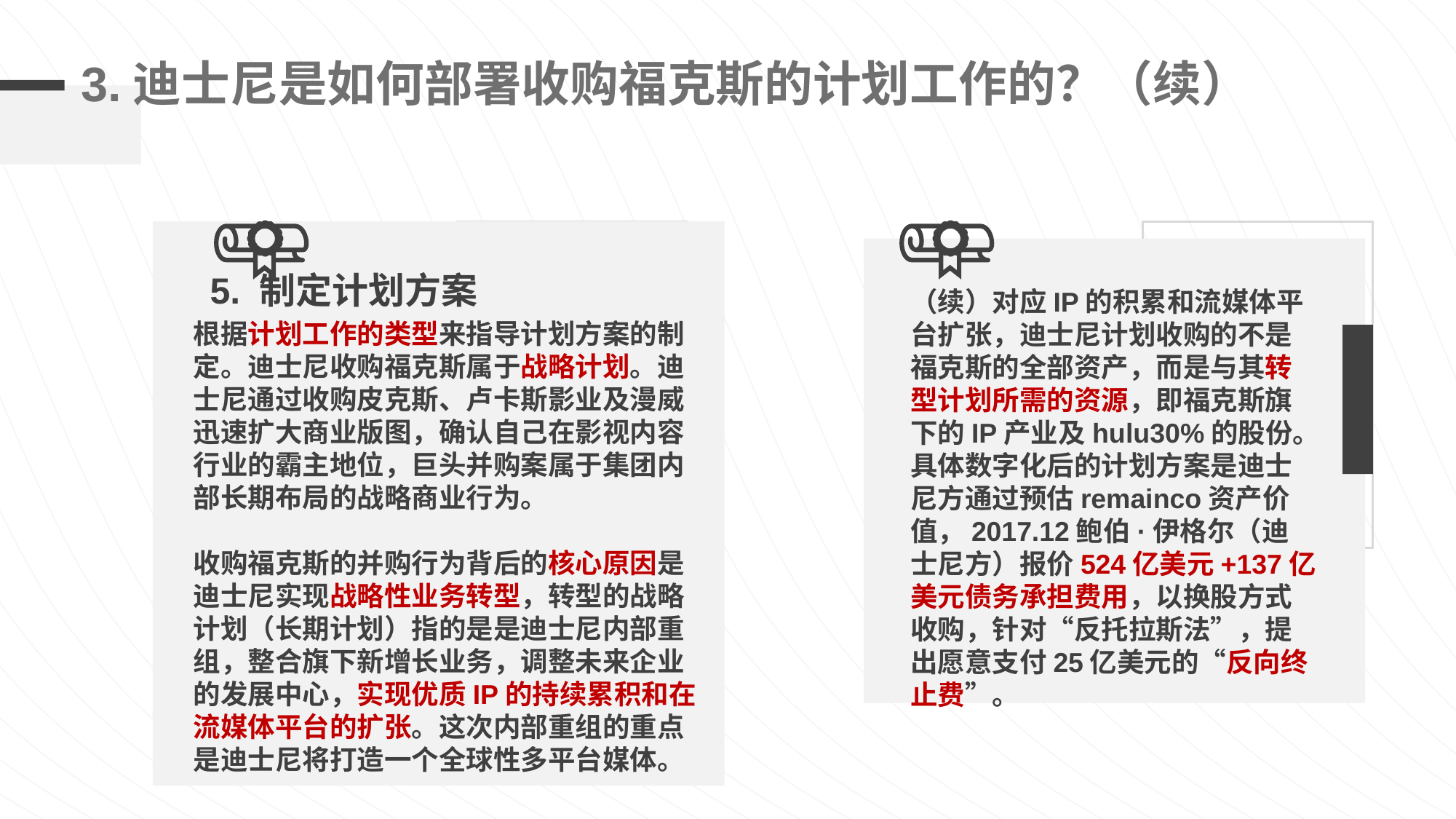

# 3.迪士尼是如何部署收购福克斯的计划工作的？（续）

5. 制定计划方案
（续）对应IP的积累和流媒体平台扩张，迪士尼计划收购的不是福克斯的全部资产，而是与其转型计划所需的资源，即福克斯旗下的IP产业及hulu30%的股份。具体数字化后的计划方案是迪士尼方通过预估remainco资产价值，2017.12鲍伯·伊格尔（迪士尼方）报价524亿美元+137亿美元债务承担费用，以换股方式收购，针对“反托拉斯法”，提出愿意支付25亿美元的“反向终止费”。

根据计划工作的类型来指导计划方案的制定。迪士尼收购福克斯属于战略计划。迪士尼通过收购皮克斯、卢卡斯影业及漫威迅速扩大商业版图，确认自己在影视内容行业的霸主地位，巨头并购案属于集团内部长期布局的战略商业行为。

收购福克斯的并购行为背后的核心原因是迪士尼实现战略性业务转型，转型的战略计划（长期计划）指的是是迪士尼内部重组，整合旗下新增长业务，调整未来企业的发展中心，实现优质IP的持续累积和在流媒体平台的扩张。这次内部重组的重点是迪士尼将打造一个全球性多平台媒体。